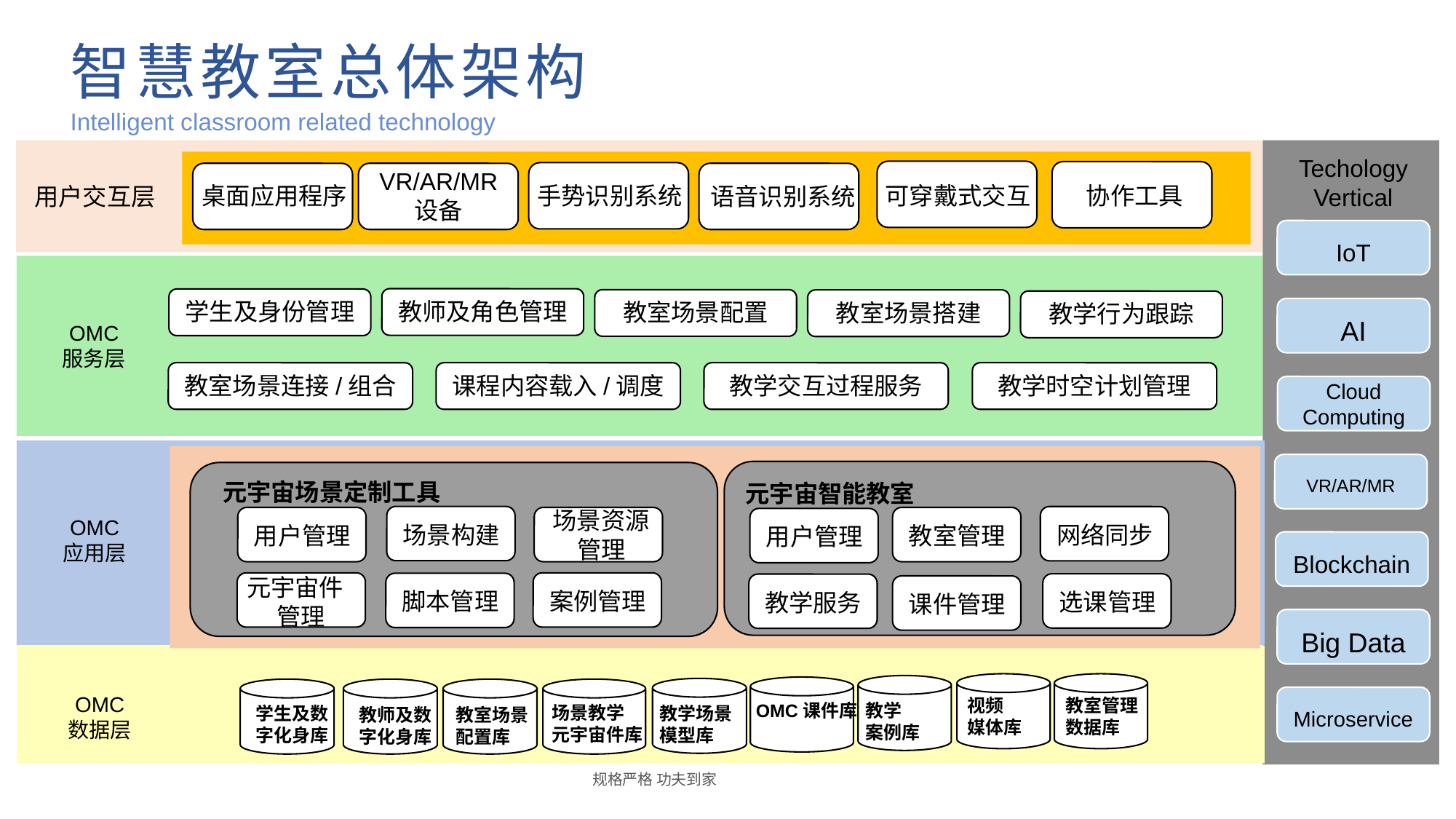

智慧教室总体架构
Intelligent classroom related technology

Techology Vertical
用户交互层
IoT
AI
Cloud Computing
VR/AR/MR
Blockchain
Big Data
Microservice

VR/AR/MR
设备

可穿戴式交互
桌面应用程序
手势识别系统
协作工具
语音识别系统
教师及角色管理
学生及身份管理
教室场景配置
教室场景搭建
教学行为跟踪
OMC
服务层
教学时空计划管理
教室场景连接/组合
课程内容载入/调度
教学交互过程服务

元宇宙场景定制工具
元宇宙智能教室
场景资源管理

场景构建

网络同步

用户管理

教室管理

用户管理
OMC
应用层
元宇宙件   管理

案例管理

脚本管理

选课管理

教学服务

课件管理

视频
媒体库
教室管理
数据库
OMC课件库
教学
案例库
场景教学
元宇宙件库
教学场景
模型库
学生及数
字化身库
教室场景
配置库
教师及数
字化身库
OMC
数据层
规格严格 功夫到家